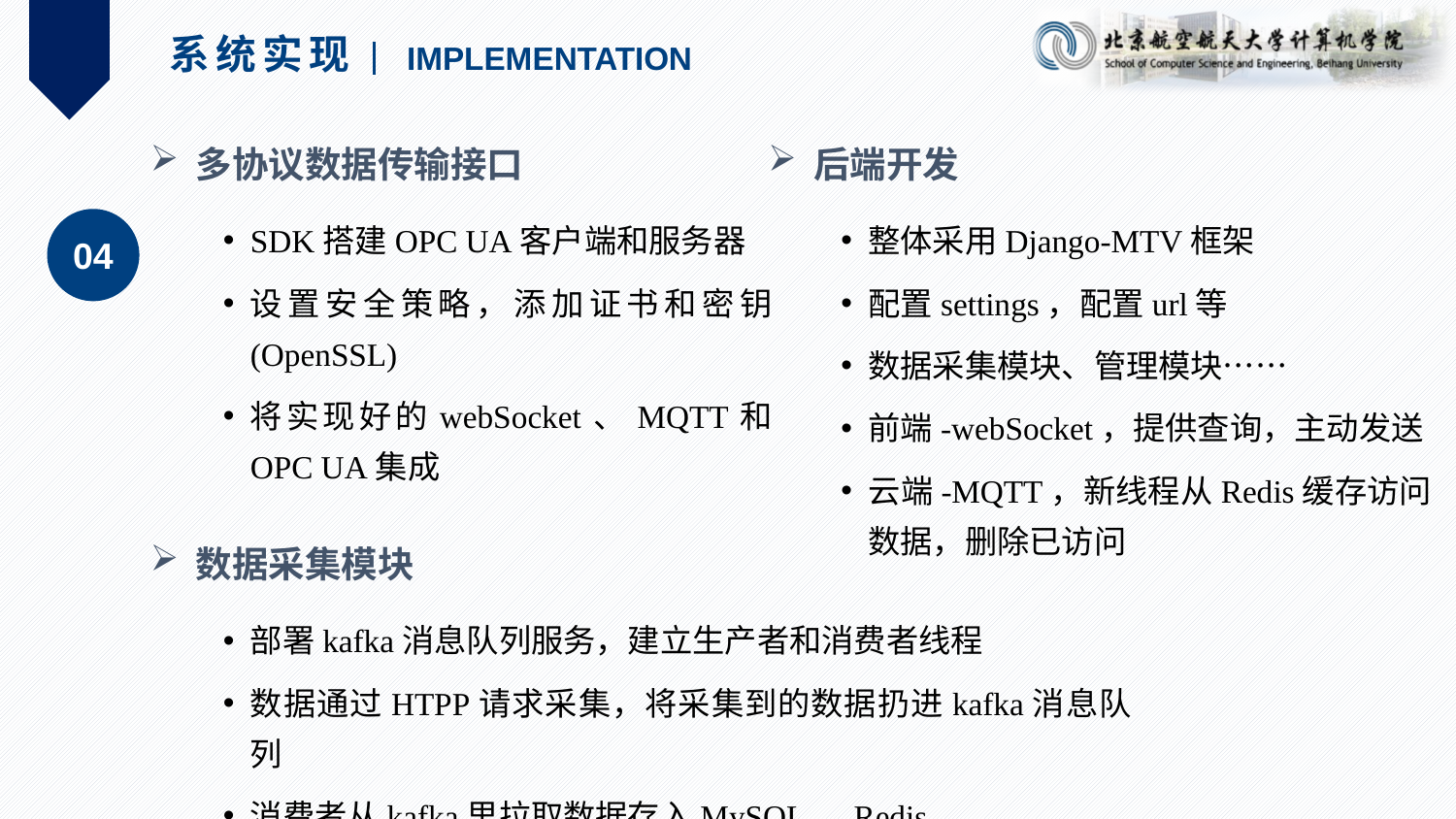

系统实现
IMPLEMENTATION
多协议数据传输接口
SDK搭建OPC UA客户端和服务器
设置安全策略，添加证书和密钥(OpenSSL)
将实现好的webSocket、MQTT和OPC UA集成
后端开发
整体采用Django-MTV框架
配置settings，配置url等
数据采集模块、管理模块……
前端-webSocket，提供查询，主动发送
云端-MQTT，新线程从Redis缓存访问数据，删除已访问
04
数据采集模块
部署kafka消息队列服务，建立生产者和消费者线程
数据通过HTPP请求采集，将采集到的数据扔进kafka消息队列
消费者从kafka里拉取数据存入MySQL、Redis